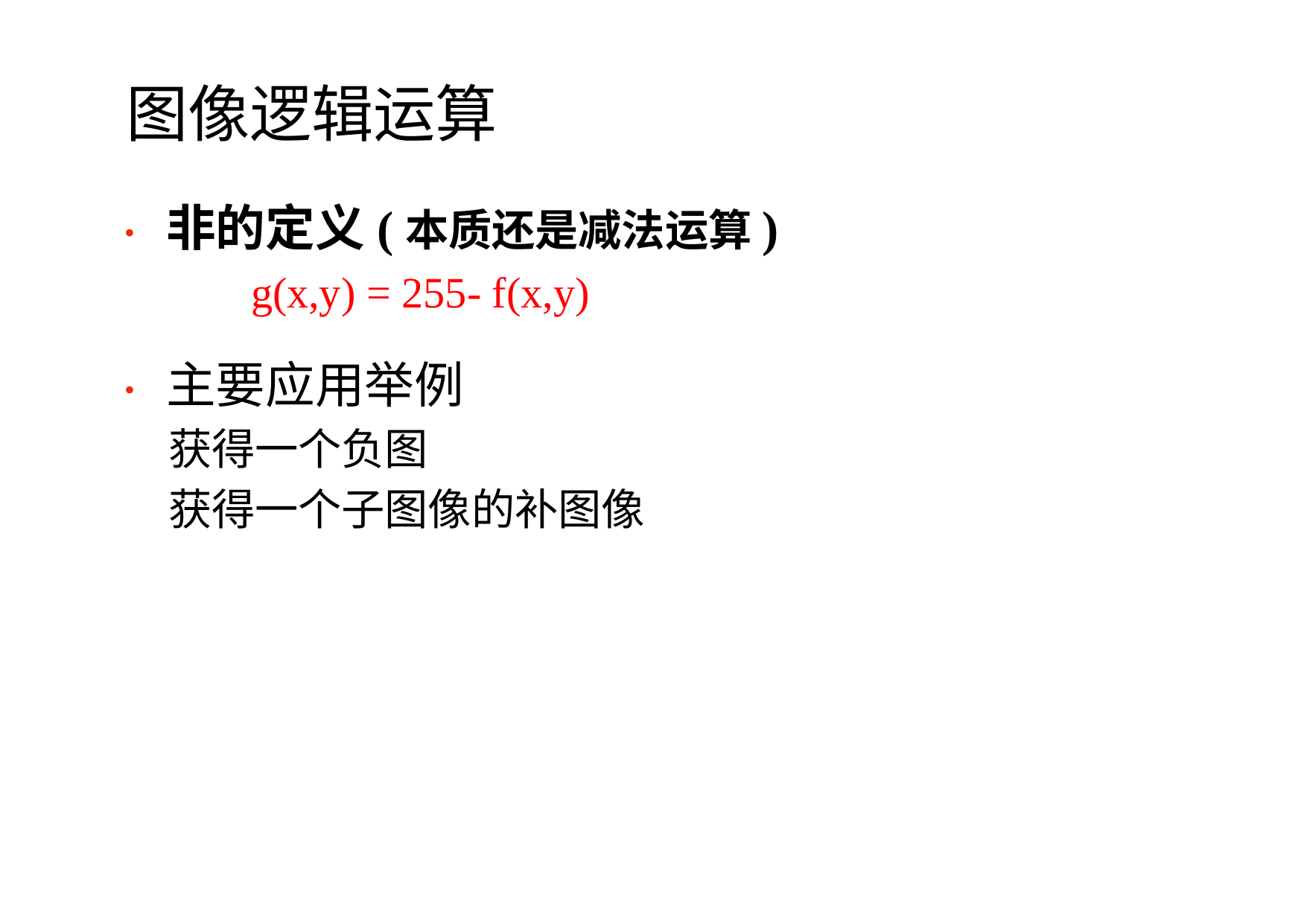

图像逻辑运算
•非的定义(本质还是减法运算)
         g(x,y) = 255- f(x,y)

•主要应用举例
获得一个负图
获得一个子图像的补图像